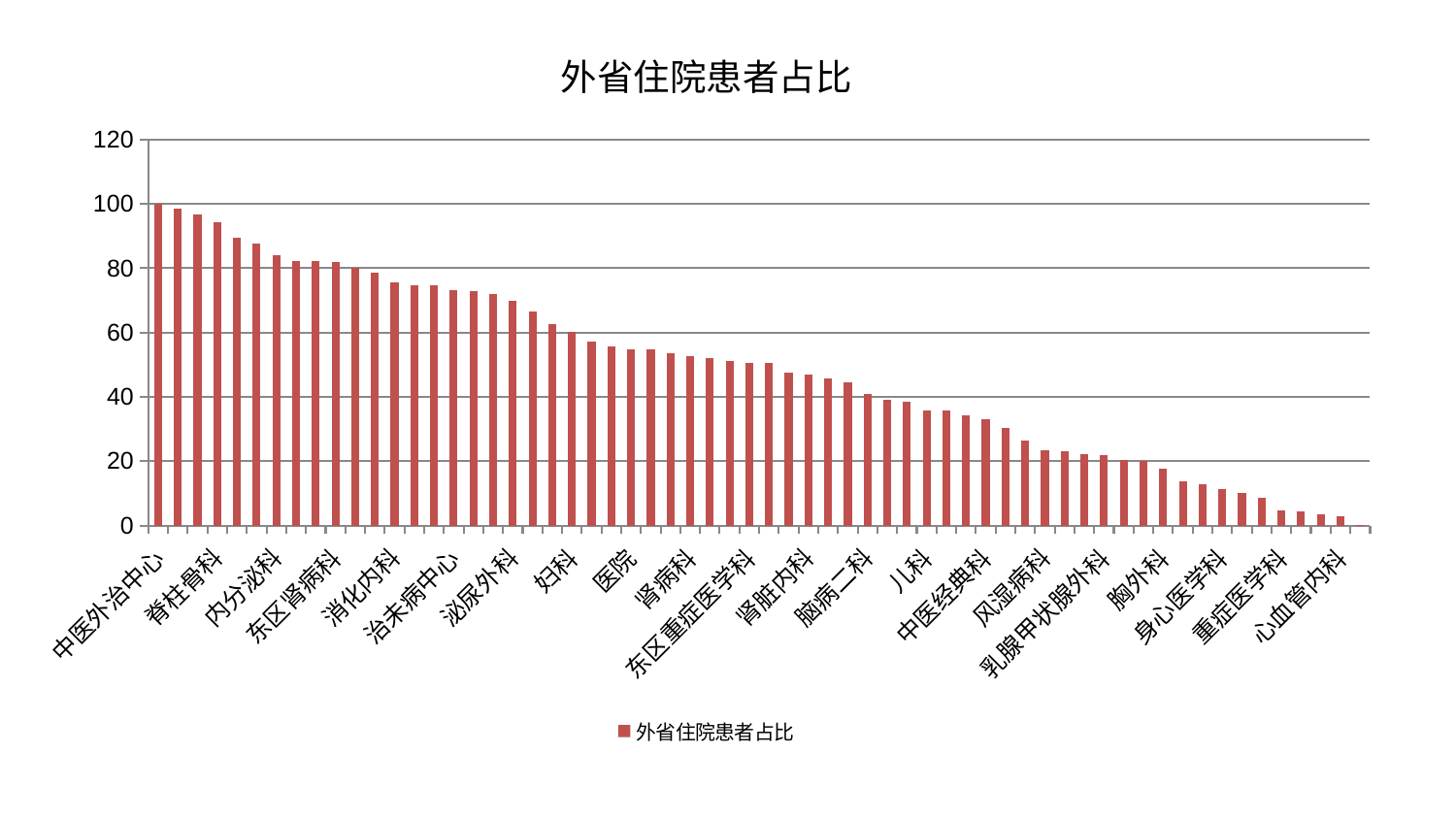

### Chart: 外省住院患者占比

| Category | 外省住院患者占比 |
|---|---|
| 中医外治中心 | 100.00000000000001 |
| 显微骨科 | 98.41055006271645 |
| 产科 | 96.60948982157592 |
| 脊柱骨科 | 94.16655969360447 |
| 脑病一科 | 89.50188280971813 |
| 美容皮肤科 | 87.71638737144163 |
| 内分泌科 | 84.08102935097575 |
| 运动损伤骨科 | 82.28259011966273 |
| 心病二科 | 82.10437778017166 |
| 东区肾病科 | 81.96200444210257 |
| 眼科 | 80.16295210710781 |
| 西区重症医学科 | 78.56763968930615 |
| 消化内科 | 75.60716535082602 |
| 男科 | 74.63144427161751 |
| 口腔科 | 74.56568804588467 |
| 治未病中心 | 73.25132760476036 |
| 脾胃病科 | 72.9270426809332 |
| 神经外科 | 72.04336506085954 |
| 泌尿外科 | 69.94993020312413 |
| 妇科妇二科合并 | 66.6178048253533 |
| 肝病科 | 62.732325056208076 |
| 妇科 | 60.28555906460282 |
| 老年医学科 | 57.13776852269109 |
| 综合内科 | 55.63513199236396 |
| 医院 | 54.815943925752215 |
| 神经内科 | 54.70044171116666 |
| 骨科 | 53.50548209610705 |
| 肾病科 | 52.74228862947598 |
| 肿瘤内科 | 52.04846123754439 |
| 妇二科 | 51.05841211611572 |
| 东区重症医学科 | 50.63998242836414 |
| 心病一科 | 50.46352140453201 |
| 呼吸内科 | 47.53904121440312 |
| 肾脏内科 | 47.026235826580596 |
| 小儿骨科 | 45.83930451833194 |
| 肝胆外科 | 44.66987266262123 |
| 脑病二科 | 40.995600174792656 |
| 小儿推拿科 | 39.01034965565745 |
| 血液科 | 38.54939964842515 |
| 儿科 | 35.858386034182125 |
| 普通外科 | 35.83683326371435 |
| 脑病三科 | 34.22209766904296 |
| 中医经典科 | 32.92597448774067 |
| 皮肤科 | 30.35171517996512 |
| 康复科 | 26.526094584280145 |
| 风湿病科 | 23.47666270834582 |
| 推拿科 | 23.194757480379664 |
| 心病三科 | 22.14022257733949 |
| 乳腺甲状腺外科 | 21.805547197918905 |
| 脾胃科消化科合并 | 20.50211857825607 |
| 肛肠科 | 20.20210778729321 |
| 胸外科 | 17.690923105711615 |
| 心病四科 | 13.859819329405683 |
| 周围血管科 | 12.823593555929612 |
| 身心医学科 | 11.418816967254083 |
| 针灸科 | 10.249345053173904 |
| 微创骨科 | 8.483129652923651 |
| 重症医学科 | 4.6686452896426145 |
| 关节骨科 | 4.422659401087082 |
| 耳鼻喉科 | 3.5248737312660183 |
| 心血管内科 | 2.87532120700087 |
| 创伤骨科 | 0.05913172568038048 |
234